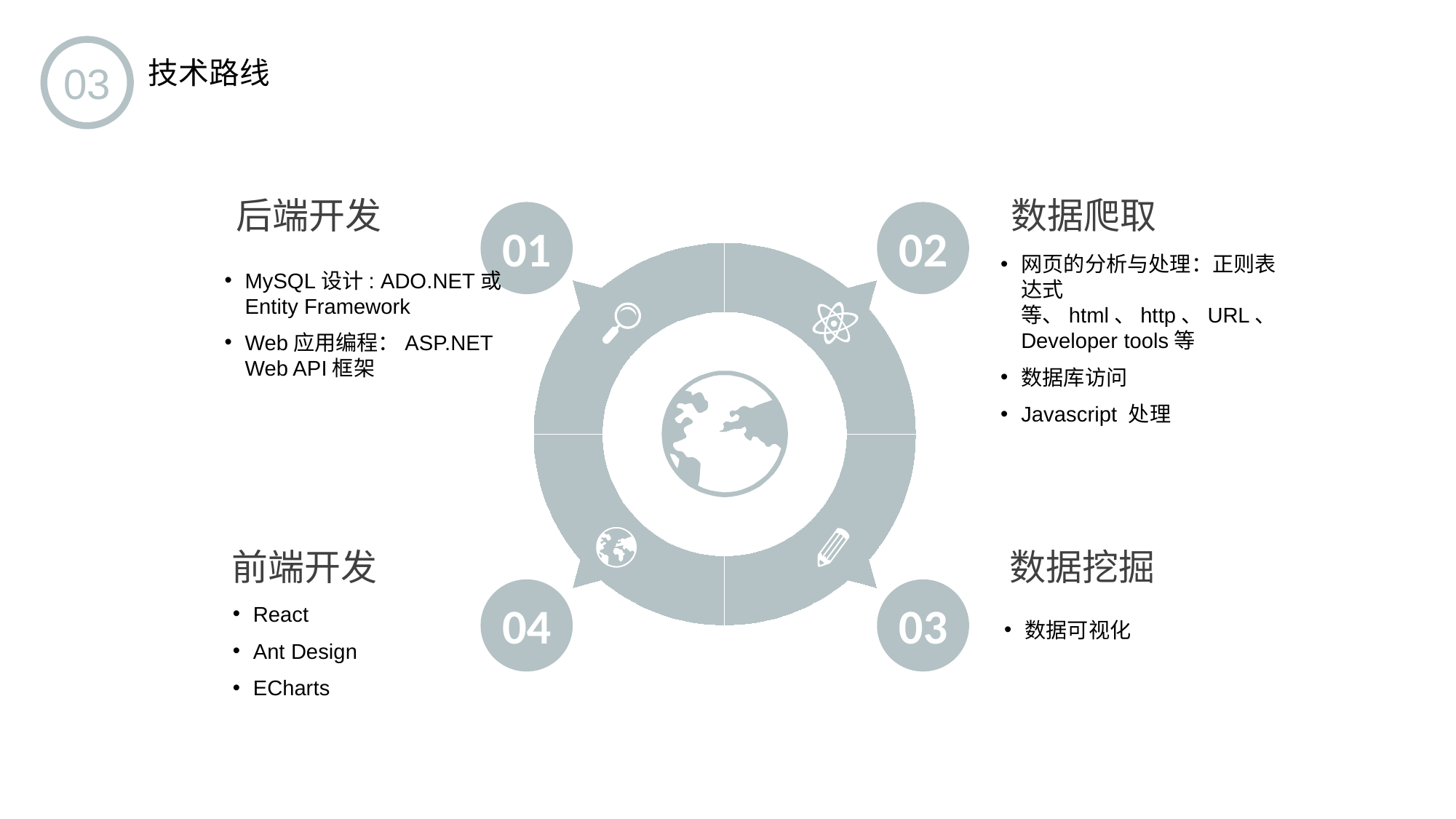

03
技术路线
数据爬取
网页的分析与处理：正则表达式等、html、http、URL、Developer tools等
数据库访问
Javascript 处理
后端开发
MySQL设计: ADO.NET或Entity Framework
Web应用编程：ASP.NET Web API框架

01

02

04

03
数据挖掘
数据可视化
 前端开发
React
Ant Design
ECharts